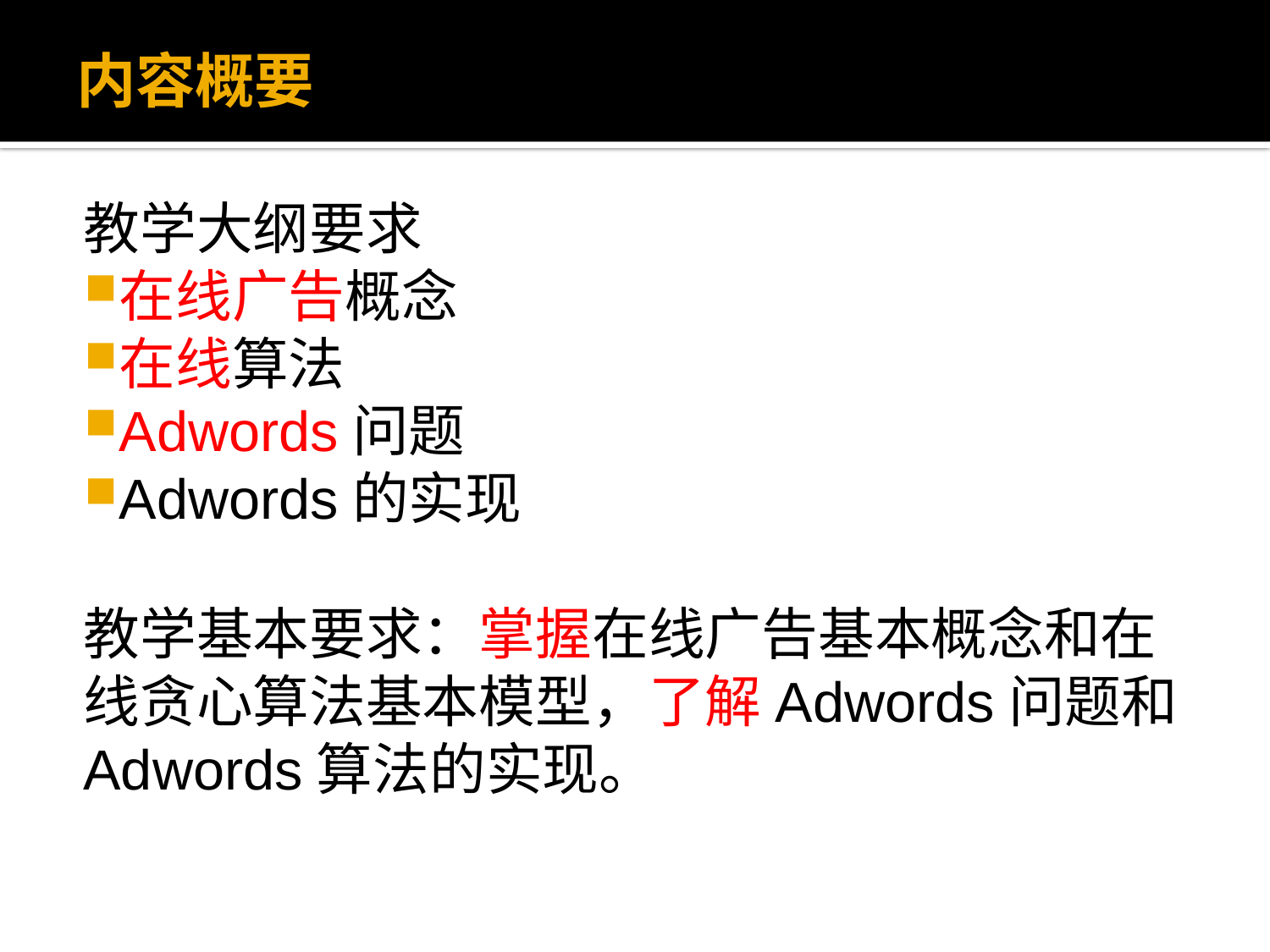

# 内容概要
教学大纲要求
在线广告概念
在线算法
Adwords问题
Adwords的实现

教学基本要求：掌握在线广告基本概念和在线贪心算法基本模型，了解Adwords问题和Adwords算法的实现。